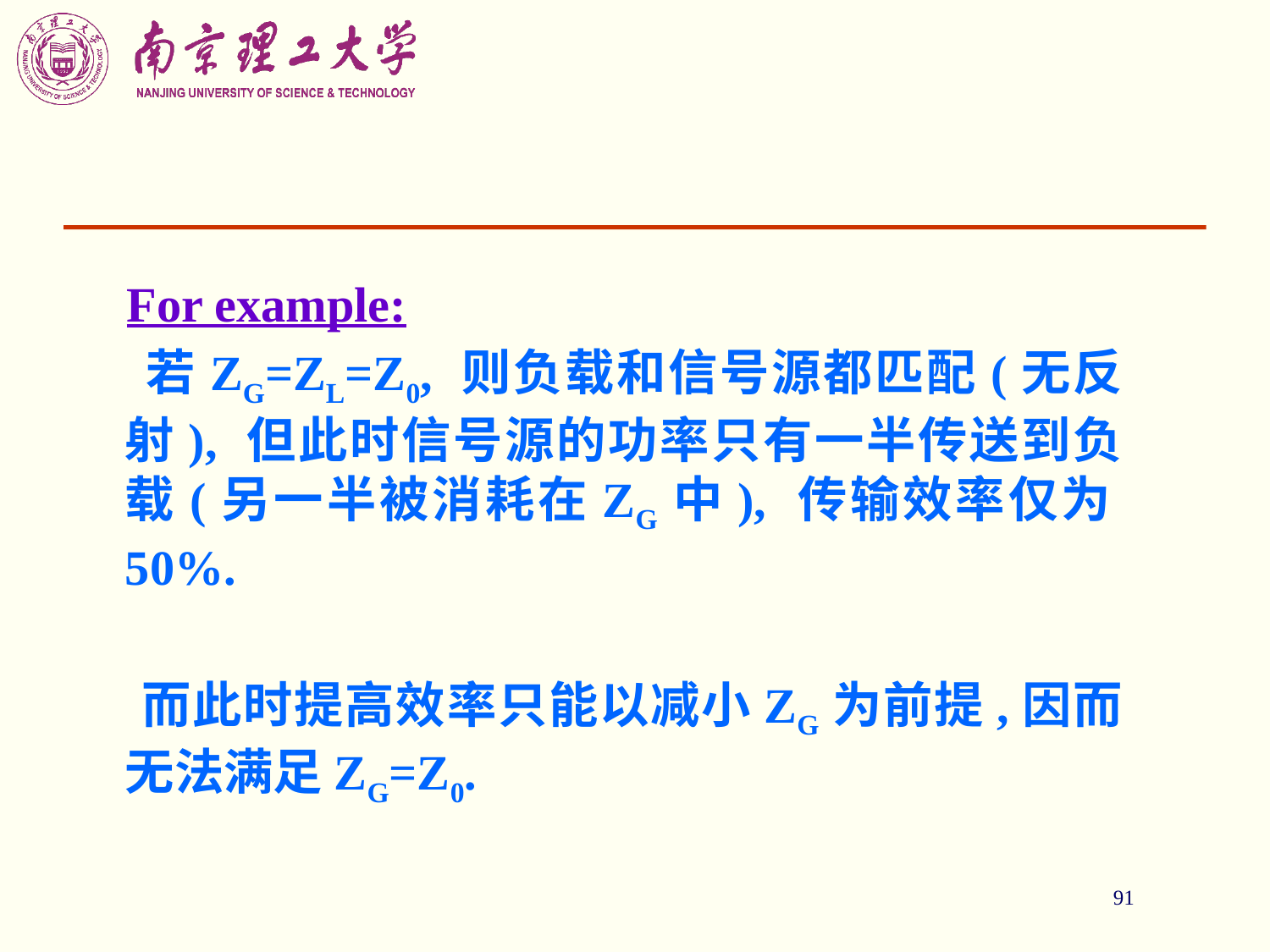

91
    For example:
    若ZG=ZL=Z0, 则负载和信号源都匹配(无反射), 但此时信号源的功率只有一半传送到负载(另一半被消耗在ZG中), 传输效率仅为50%.

    而此时提高效率只能以减小ZG为前提,因而无法满足ZG=Z0.